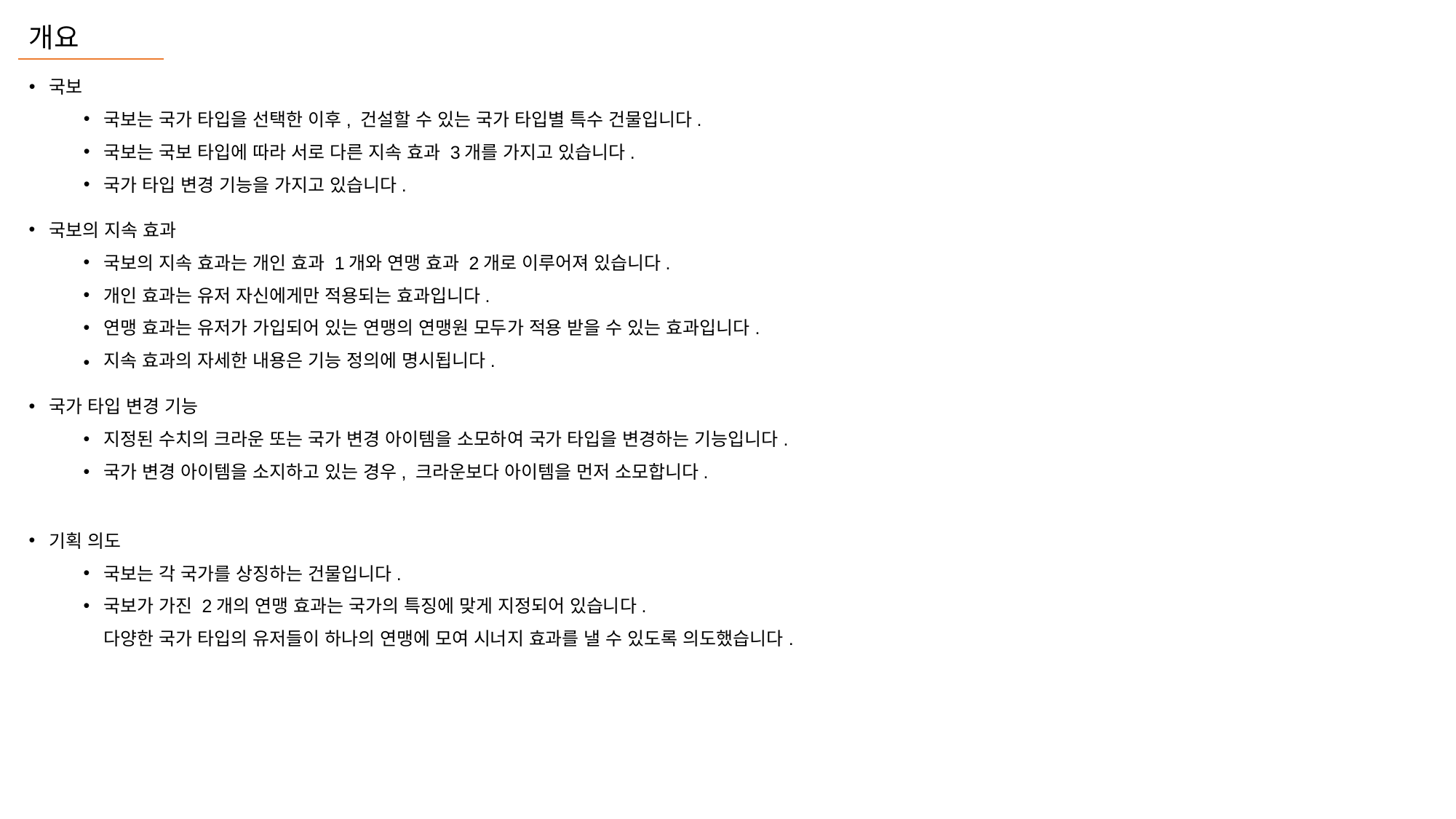

개요
국보
국보는 국가 타입을 선택한 이후, 건설할 수 있는 국가 타입별 특수 건물입니다.
국보는 국보 타입에 따라 서로 다른 지속 효과 3개를 가지고 있습니다.
국가 타입 변경 기능을 가지고 있습니다.
국보의 지속 효과
국보의 지속 효과는 개인 효과 1개와 연맹 효과 2개로 이루어져 있습니다.
개인 효과는 유저 자신에게만 적용되는 효과입니다.
연맹 효과는 유저가 가입되어 있는 연맹의 연맹원 모두가 적용 받을 수 있는 효과입니다.
지속 효과의 자세한 내용은 기능 정의에 명시됩니다.
국가 타입 변경 기능
지정된 수치의 크라운 또는 국가 변경 아이템을 소모하여 국가 타입을 변경하는 기능입니다.
국가 변경 아이템을 소지하고 있는 경우, 크라운보다 아이템을 먼저 소모합니다.
기획 의도
국보는 각 국가를 상징하는 건물입니다.
국보가 가진 2개의 연맹 효과는 국가의 특징에 맞게 지정되어 있습니다.
다양한 국가 타입의 유저들이 하나의 연맹에 모여 시너지 효과를 낼 수 있도록 의도했습니다.